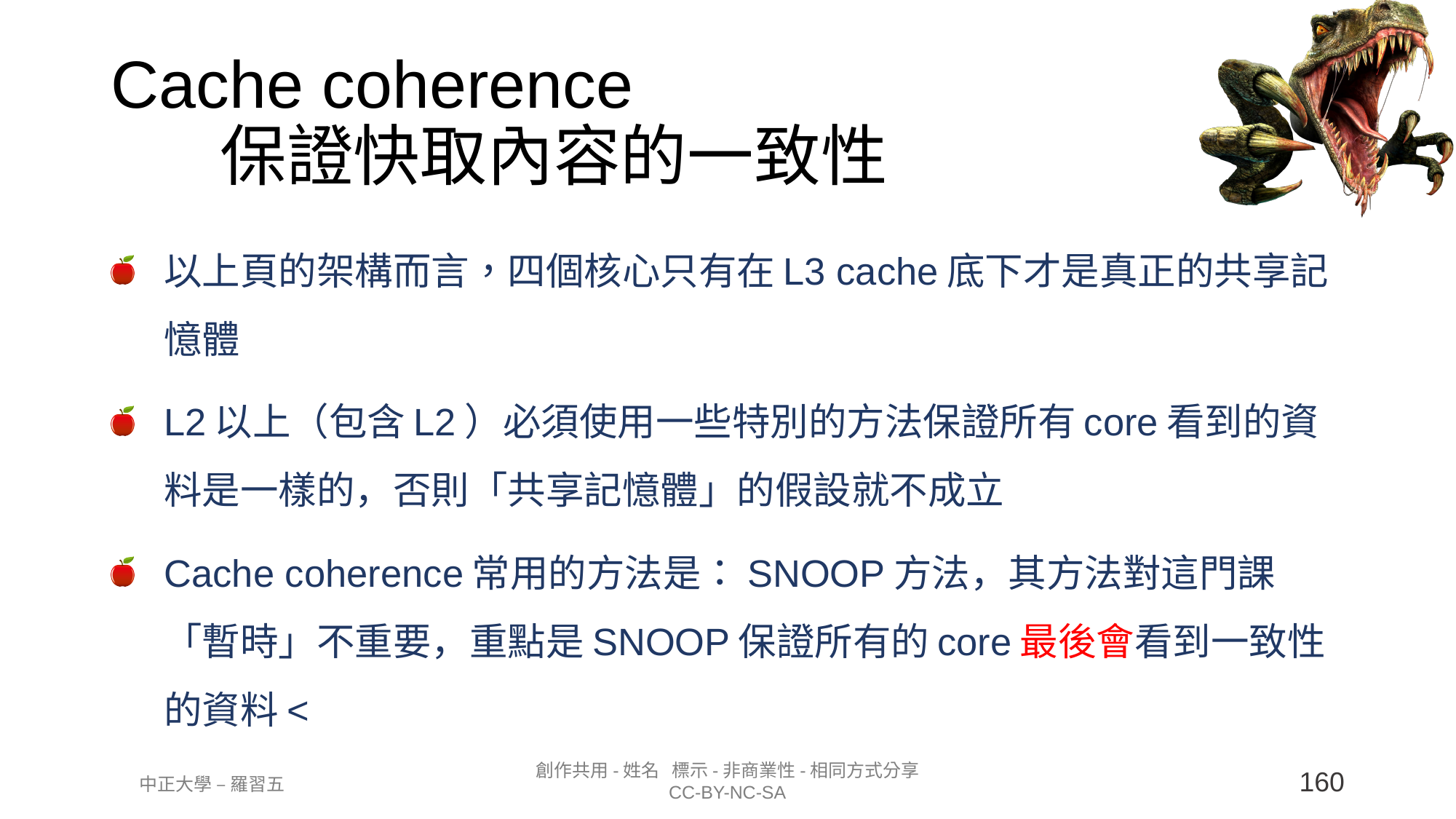

# Cache coherence 保證快取內容的一致性
以上頁的架構而言，四個核心只有在L3 cache底下才是真正的共享記憶體
L2以上（包含L2）必須使用一些特別的方法保證所有core看到的資料是一樣的，否則「共享記憶體」的假設就不成立
Cache coherence常用的方法是：SNOOP方法，其方法對這門課「暫時」不重要，重點是SNOOP保證所有的core最後會看到一致性的資料<